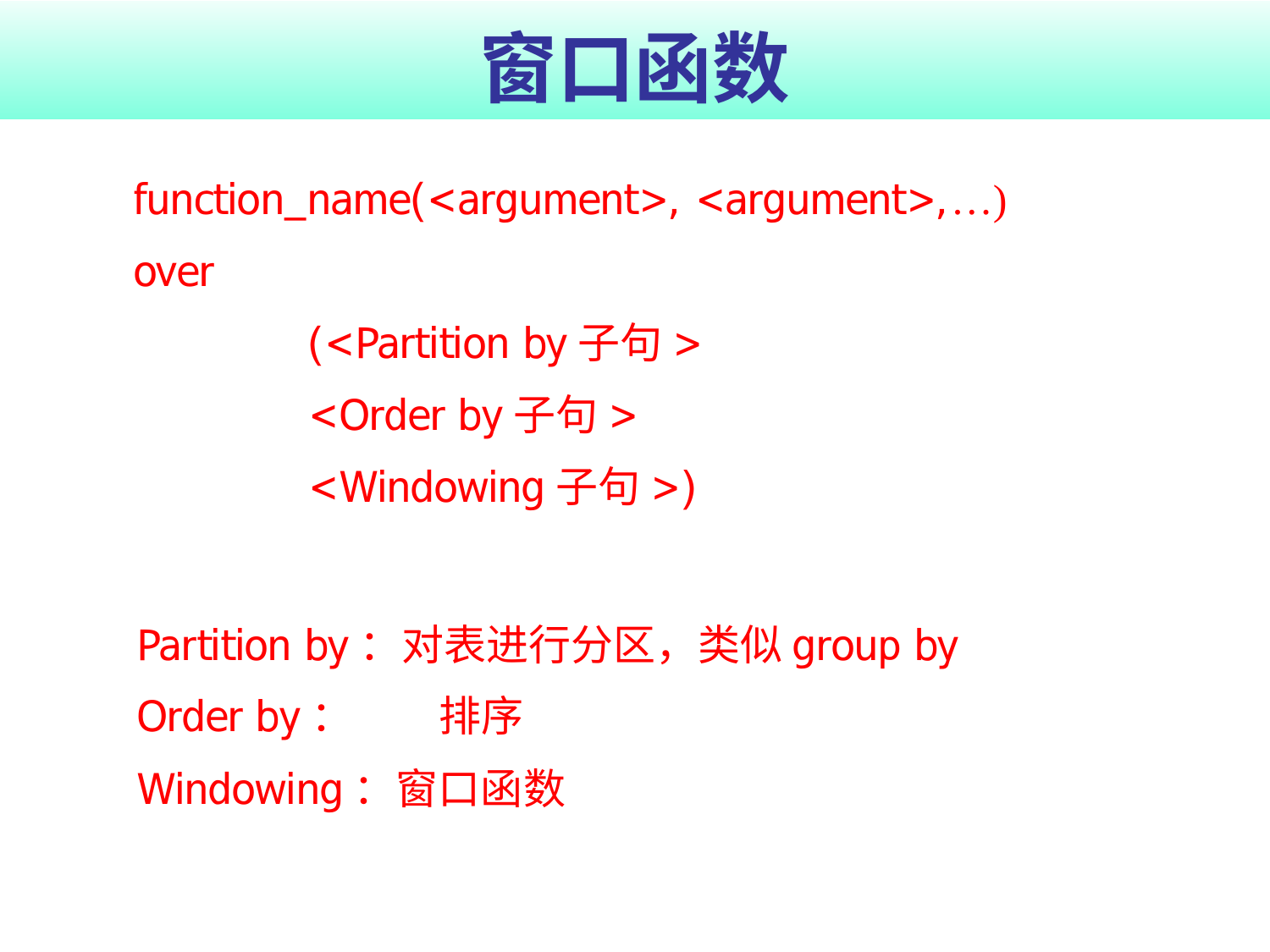

# 窗口函数
function_name(<argument>, <argument>,…)
over
		(<Partition by子句>
		<Order by子句>
		<Windowing子句>)
Partition by：对表进行分区，类似group by
Order by：	排序
Windowing：窗口函数